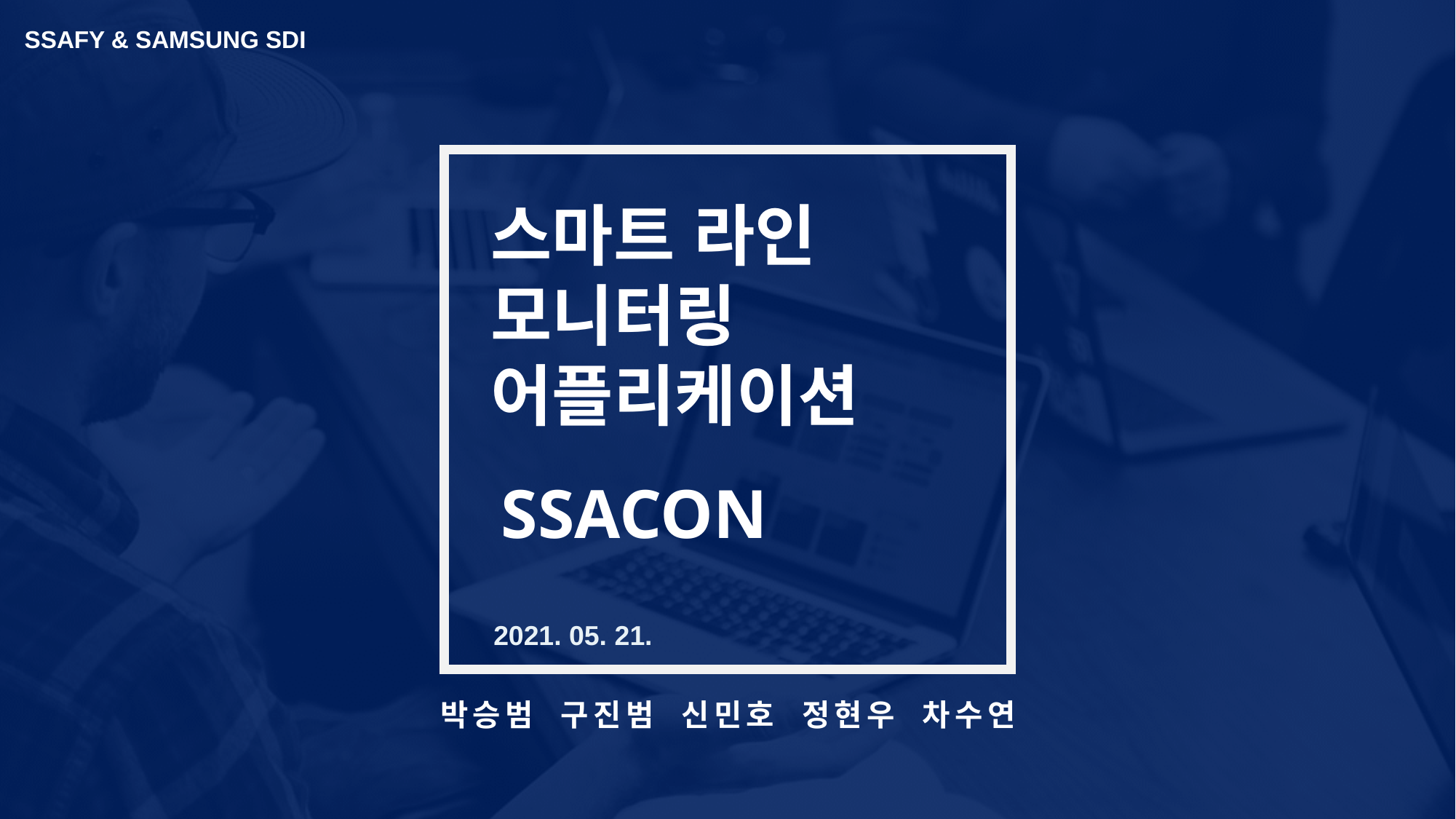

SSAFY & SAMSUNG SDI
# 스마트 라인 모니터링 어플리케이션
SSACON
2021. 05. 21.
박승범  구진범  신민호  정현우  차수연